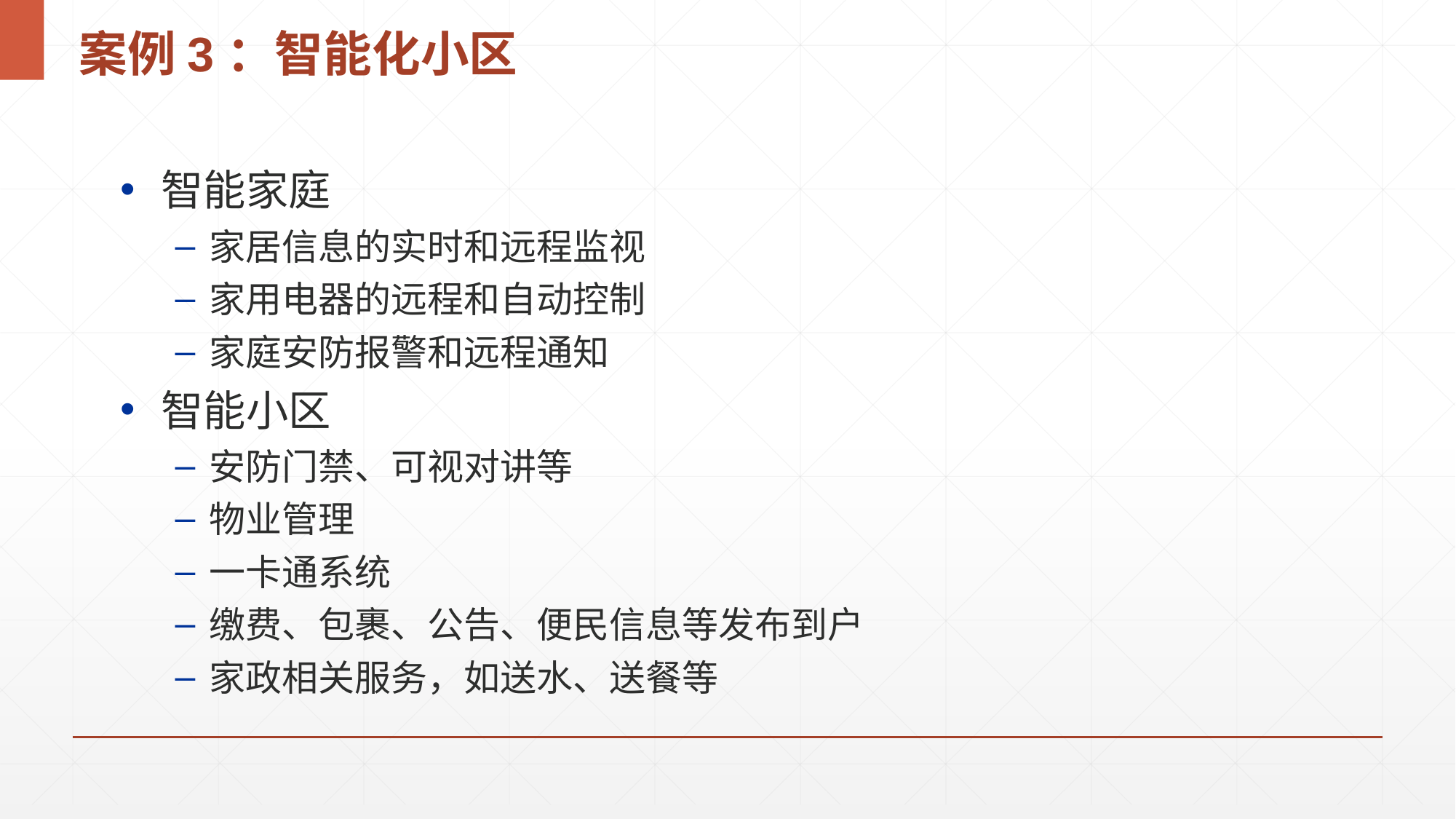

# 案例3：智能化小区
智能家庭
家居信息的实时和远程监视
家用电器的远程和自动控制
家庭安防报警和远程通知
智能小区
安防门禁、可视对讲等
物业管理
一卡通系统
缴费、包裹、公告、便民信息等发布到户
家政相关服务，如送水、送餐等